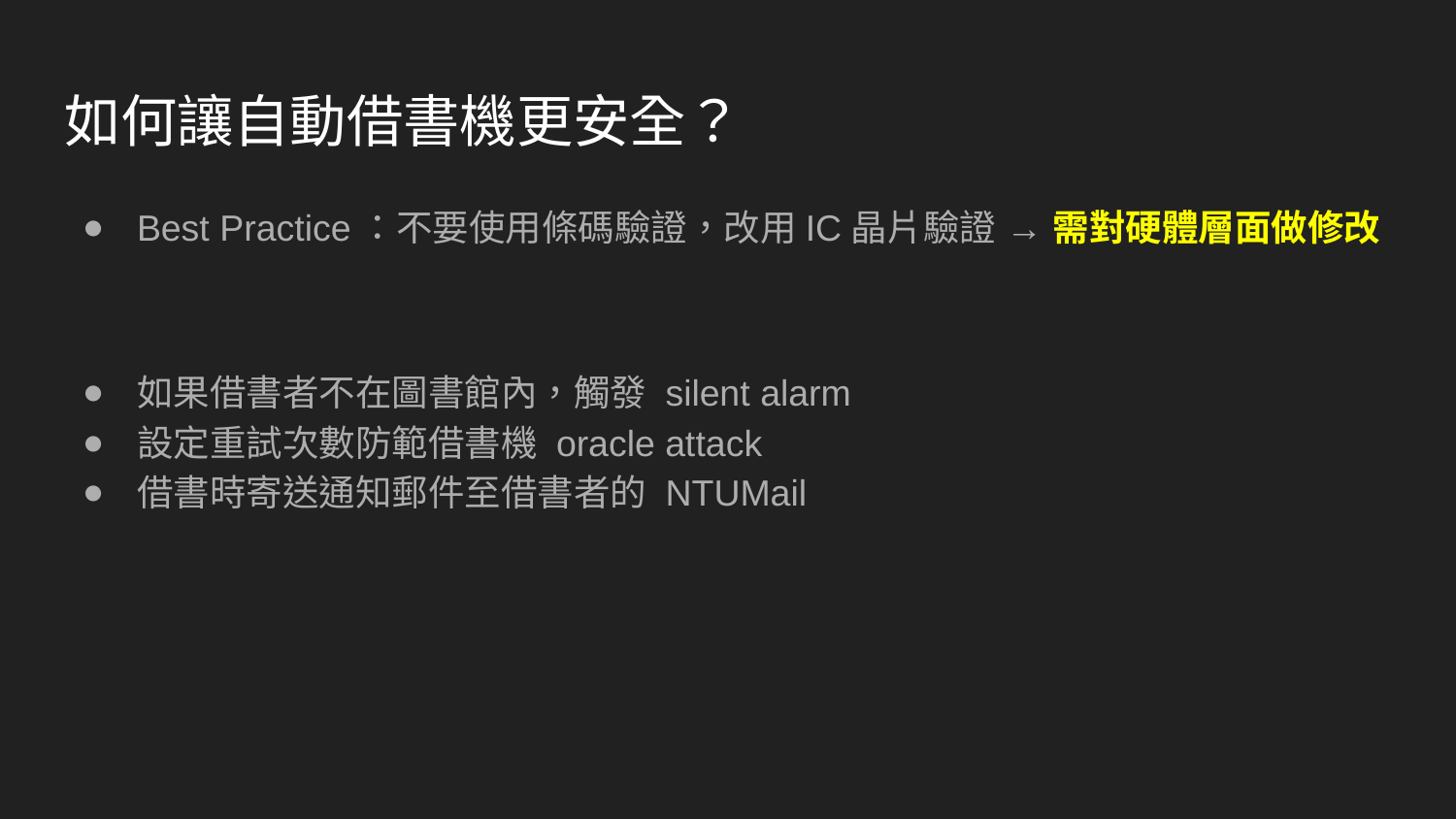

# 如何讓自動借書機更安全？
Best Practice：不要使用條碼驗證，改用IC晶片驗證 → 需對硬體層面做修改

如果借書者不在圖書館內，觸發 silent alarm
設定重試次數防範借書機 oracle attack
借書時寄送通知郵件至借書者的 NTUMail